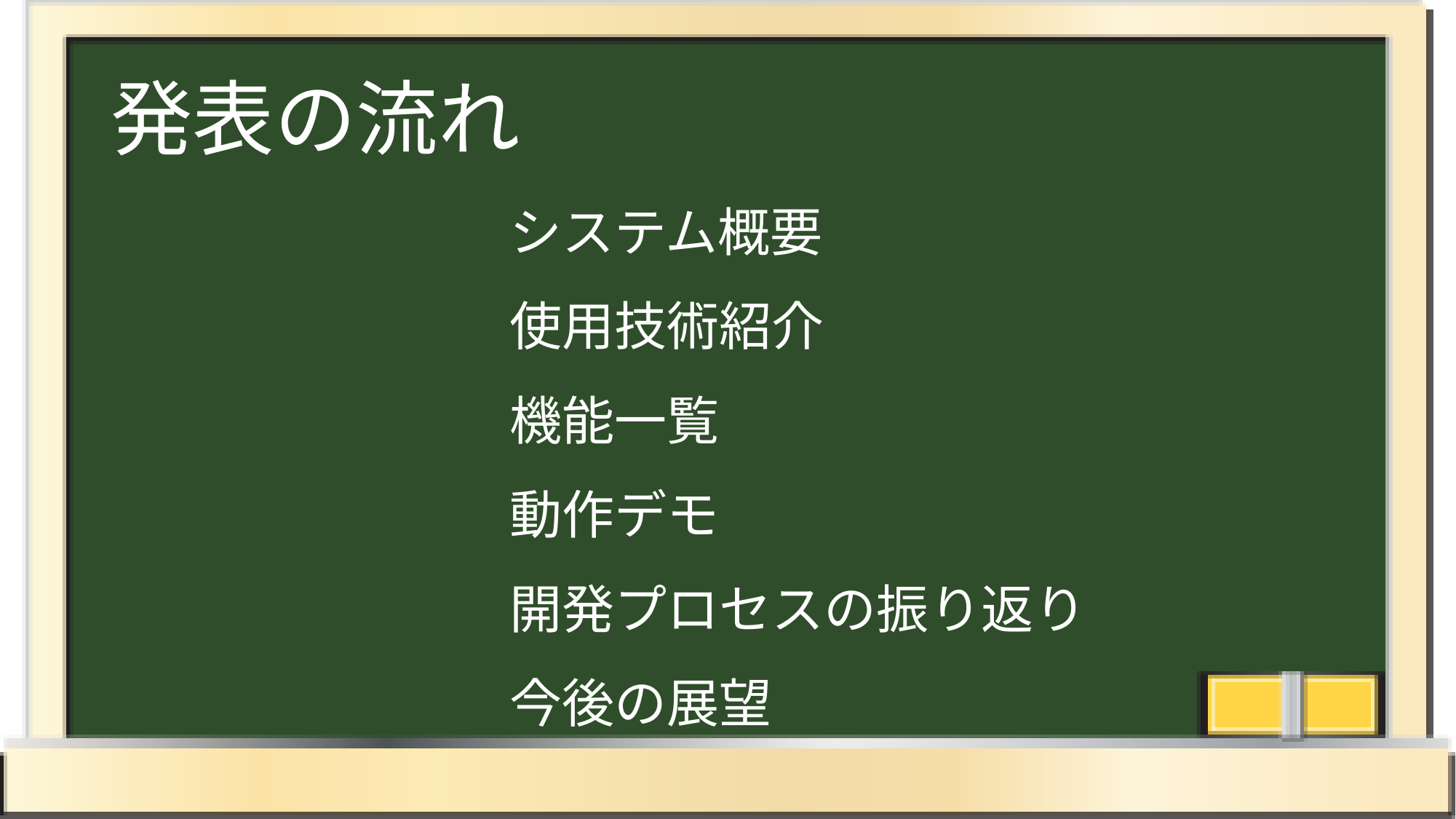

# 発表の流れ
システム概要
使用技術紹介
機能一覧
動作デモ
開発プロセスの振り返り
今後の展望